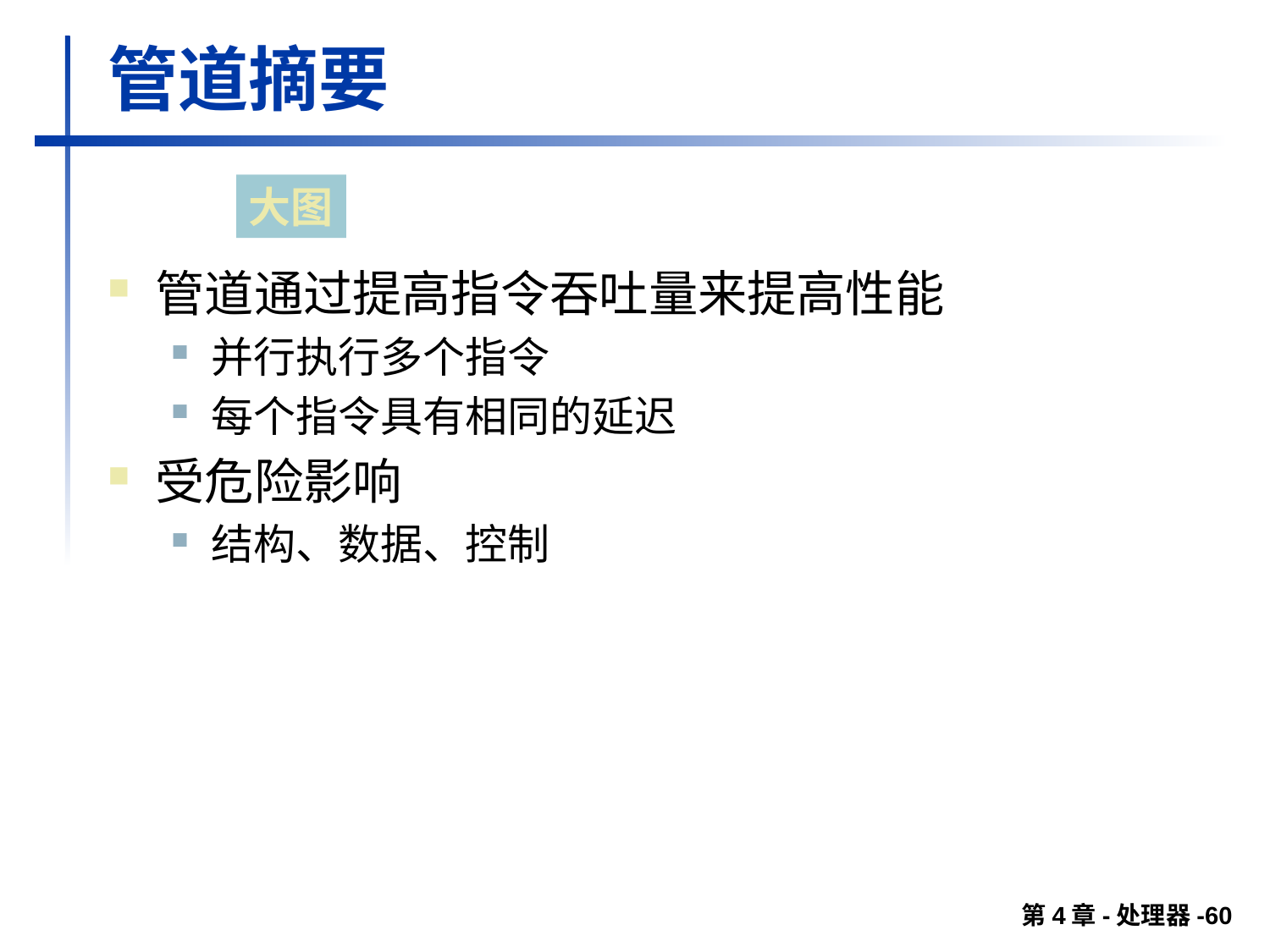

# 管道摘要
大图
管道通过提高指令吞吐量来提高性能
并行执行多个指令
每个指令具有相同的延迟
受危险影响
结构、数据、控制
第4章-处理器-60